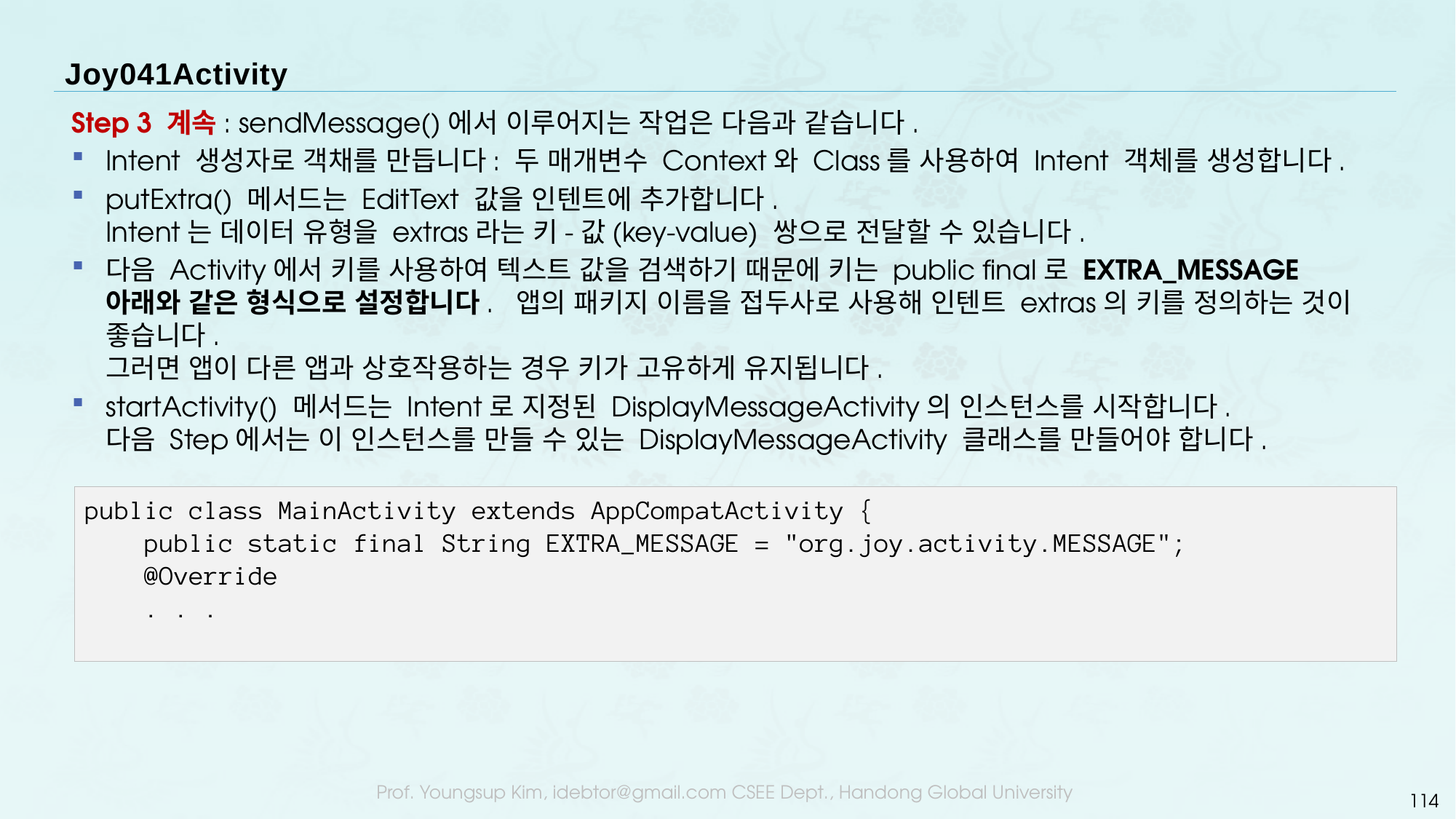

# Joy041Activity
Step 3 계속: sendMessage()에서 이루어지는 작업은 다음과 같습니다.
Intent 생성자로 객채를 만듭니다: 두 매개변수 Context와 Class를 사용하여 Intent 객체를 생성합니다.
putExtra() 메서드는 EditText 값을 인텐트에 추가합니다.
Intent는 데이터 유형을 extras라는 키-값(key-value) 쌍으로 전달할 수 있습니다.
다음 Activity에서 키를 사용하여 텍스트 값을 검색하기 때문에 키는 public final로 EXTRA_MESSAGE 아래와 같은 형식으로 설정합니다.  앱의 패키지 이름을 접두사로 사용해 인텐트 extras의 키를 정의하는 것이 좋습니다.
그러면 앱이 다른 앱과 상호작용하는 경우 키가 고유하게 유지됩니다.
startActivity() 메서드는 Intent로 지정된 DisplayMessageActivity의 인스턴스를 시작합니다.
다음 Step에서는 이 인스턴스를 만들 수 있는 DisplayMessageActivity 클래스를 만들어야 합니다.

public class MainActivity extends AppCompatActivity {
    public static final String EXTRA_MESSAGE = "org.joy.activity.MESSAGE";
    @Override
    . . .

114